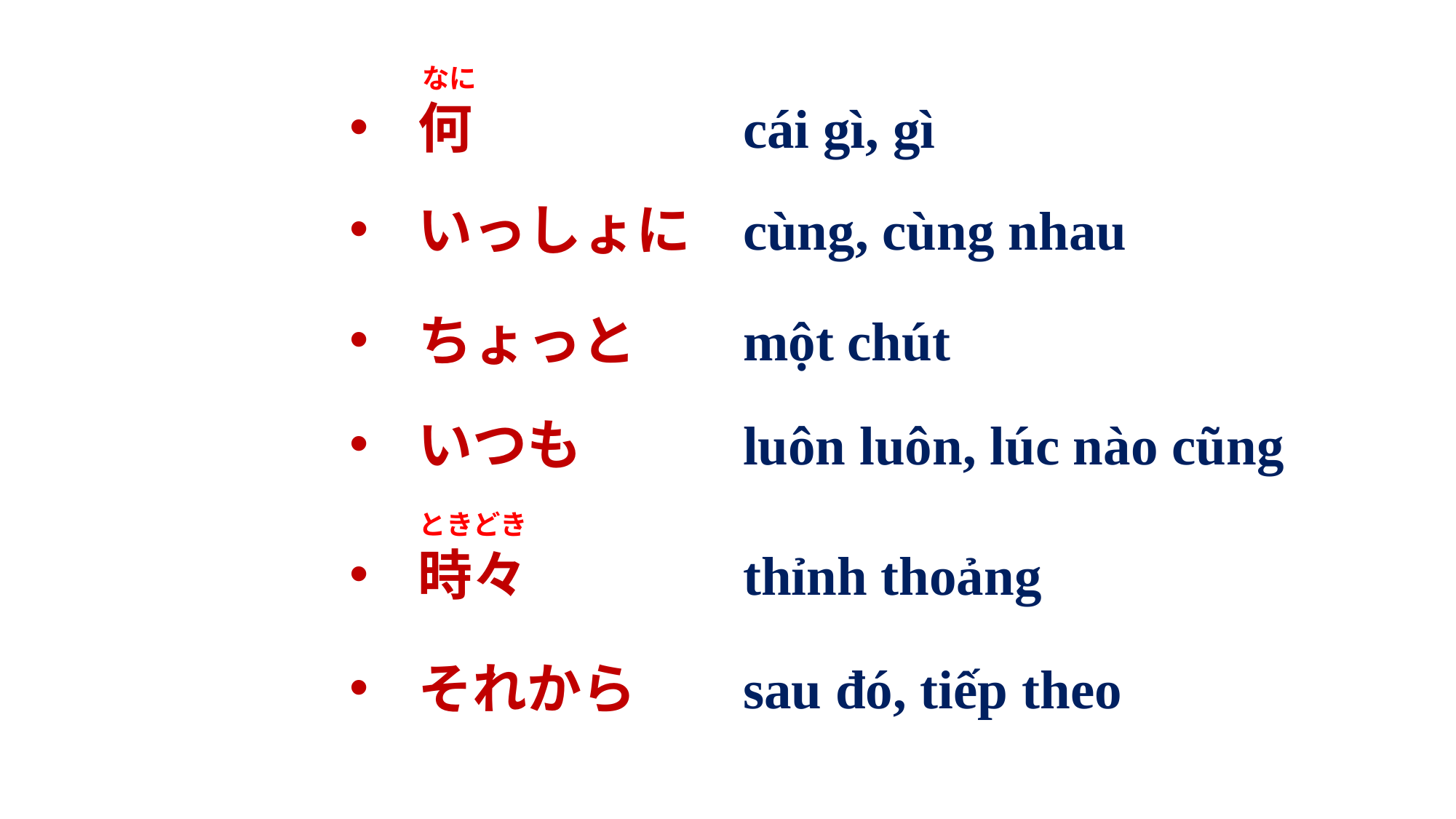

なに
cái gì, gì
何
いっしょに
cùng, cùng nhau
ちょっと
một chút
いつも
luôn luôn, lúc nào cũng
ときどき
時々
thỉnh thoảng
それから
sau đó, tiếp theo